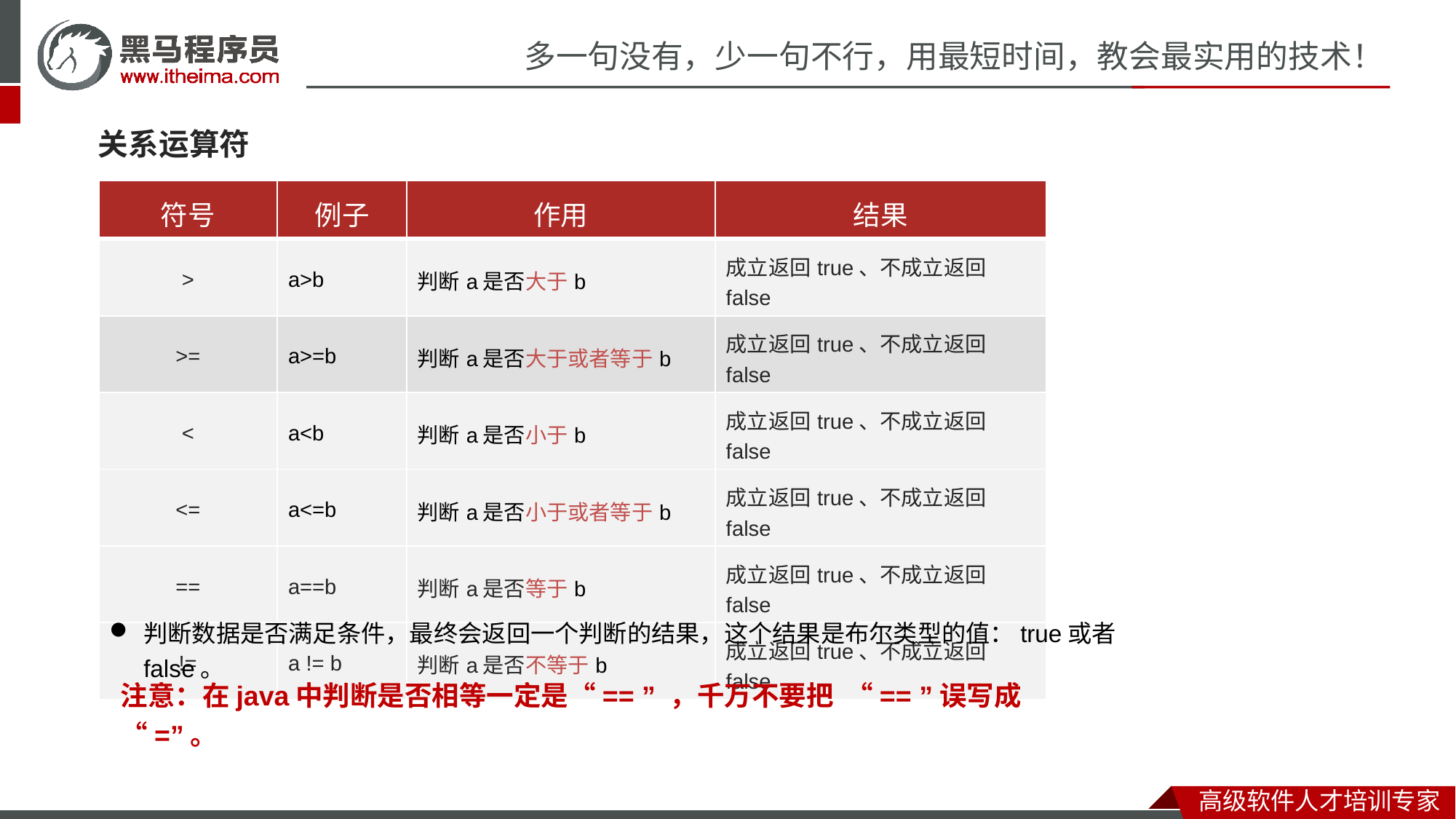

关系运算符
| 符号 | 例子 | 作用 | 结果 |
| --- | --- | --- | --- |
| > | a>b | 判断a是否大于b | 成立返回true、不成立返回false |
| >= | a>=b | 判断a是否大于或者等于b | 成立返回true、不成立返回false |
| < | a<b | 判断a是否小于b | 成立返回true、不成立返回false |
| <= | a<=b | 判断a是否小于或者等于b | 成立返回true、不成立返回false |
| == | a==b | 判断a是否等于b | 成立返回true、不成立返回false |
| != | a != b | 判断a是否不等于b | 成立返回true、不成立返回false |
判断数据是否满足条件，最终会返回一个判断的结果，这个结果是布尔类型的值：true或者false。
注意：在java中判断是否相等一定是“== ” ，千万不要把  “== ”误写成 “=”。